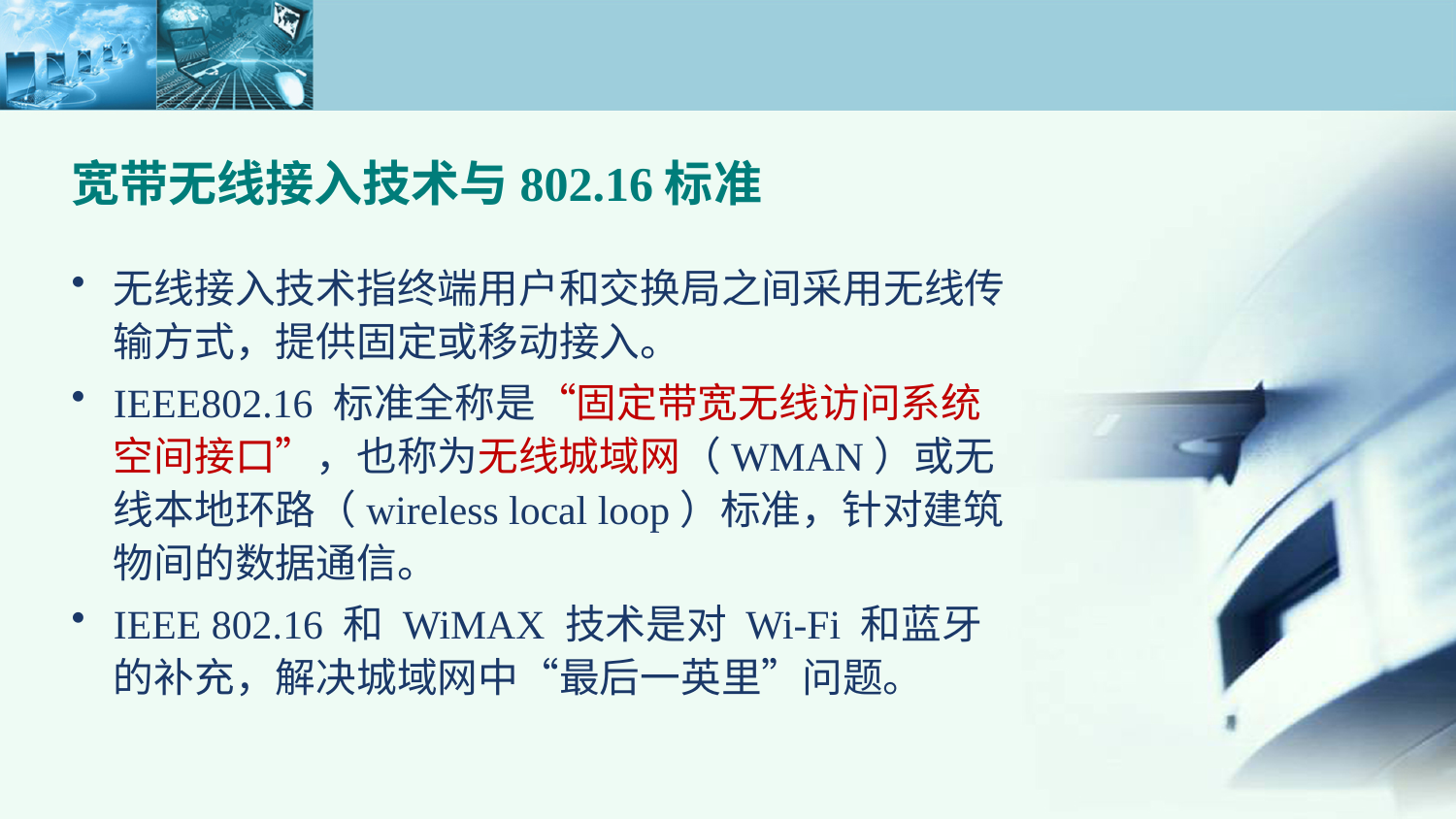

宽带无线接入技术与802.16标准
无线接入技术指终端用户和交换局之间采用无线传输方式，提供固定或移动接入。
IEEE802.16 标准全称是“固定带宽无线访问系统空间接口”，也称为无线城域网（WMAN）或无线本地环路（wireless local loop）标准，针对建筑物间的数据通信。
IEEE 802.16 和 WiMAX 技术是对 Wi-Fi 和蓝牙的补充，解决城域网中“最后一英里”问题。